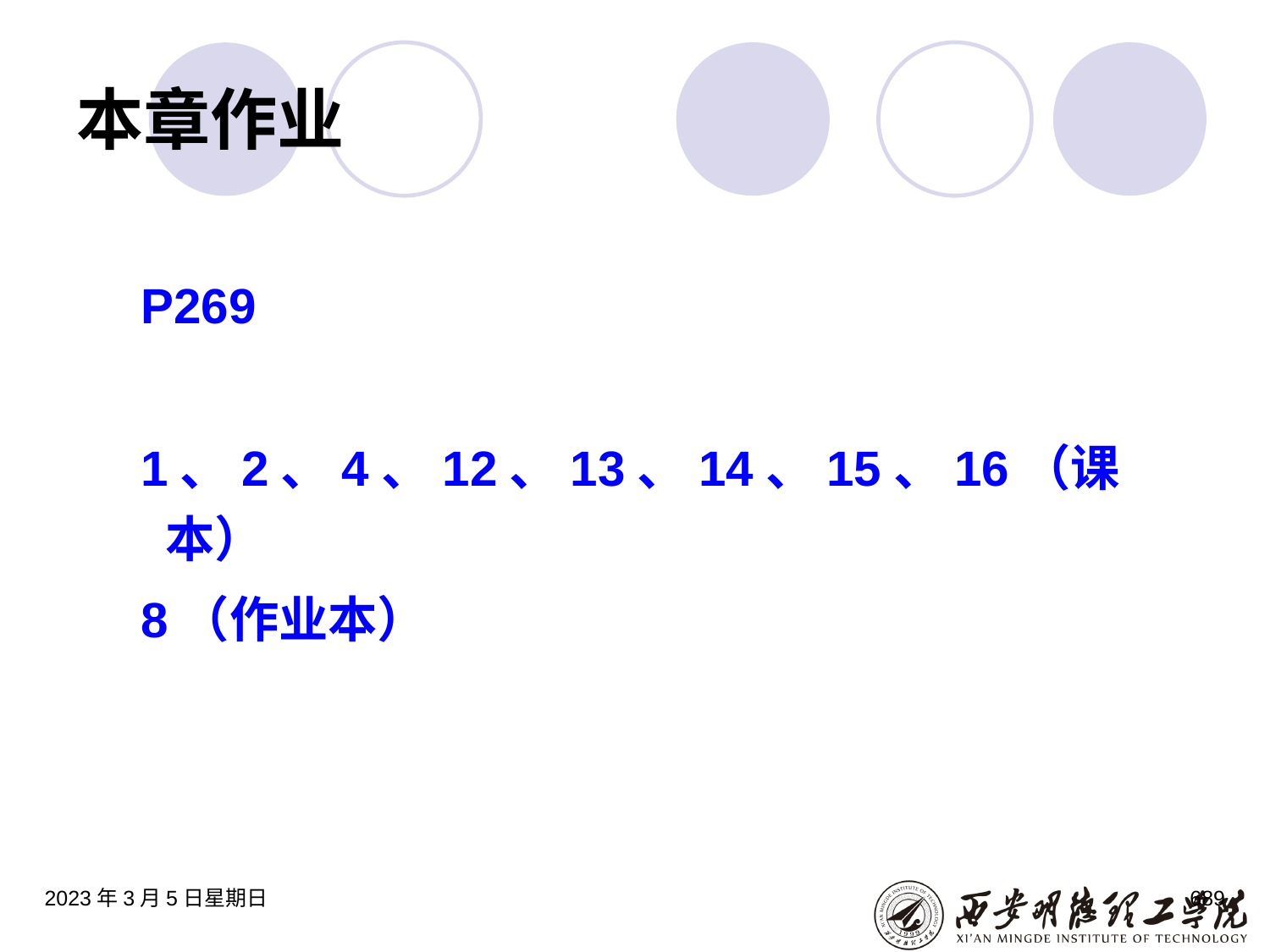

# 本章作业
P269

1、2、4、12、13、14、15、16（课本）
8（作业本）
2023年3月5日星期日
689